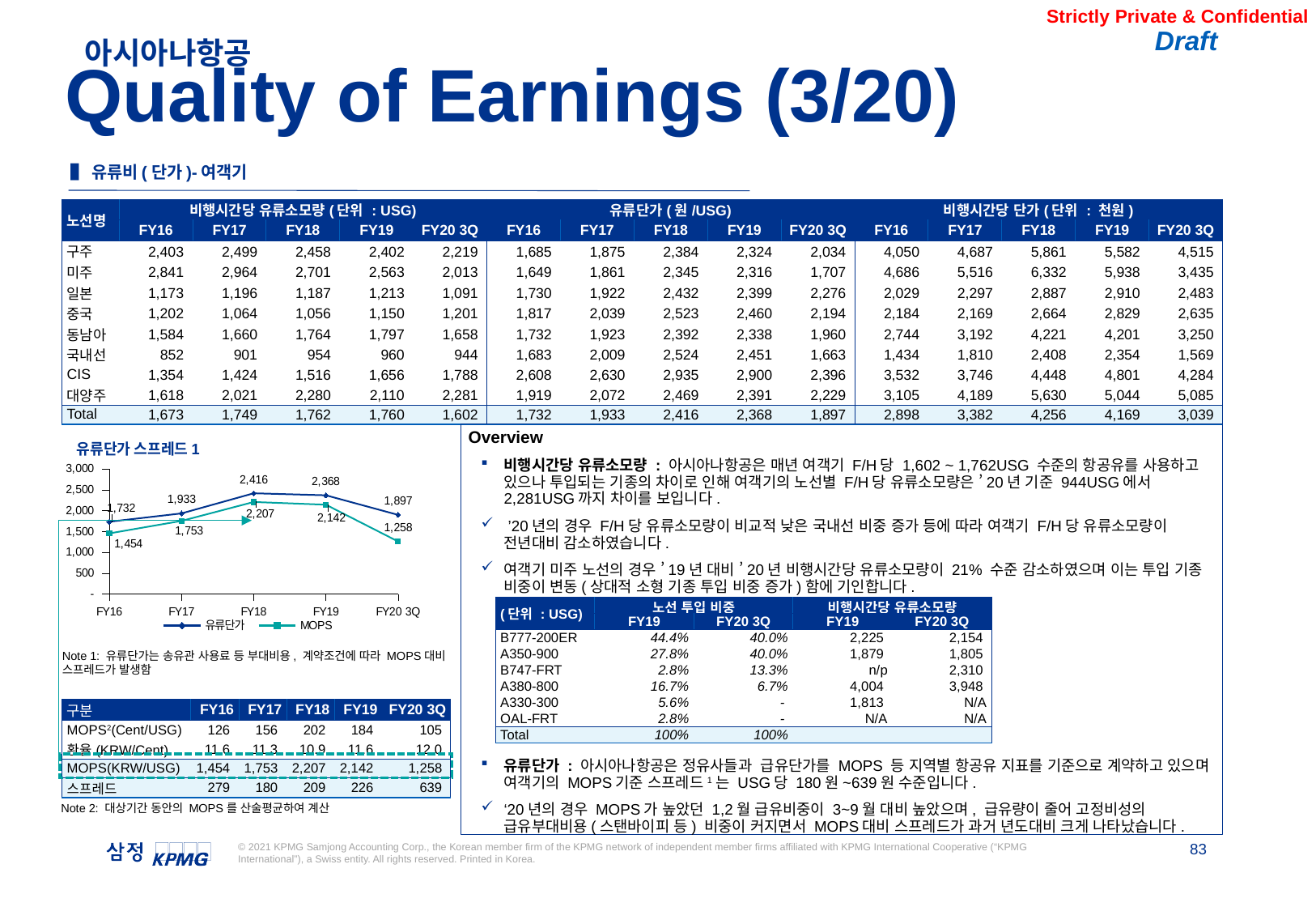

아시아나항공
Quality of Earnings (3/20)
▌유류비(단가)-여객기

| 노선명 | 비행시간당 유류소모량(단위 : USG) |  |  |  |  | 유류단가(원/USG) |  |  |  |  | 비행시간당 단가(단위 : 천원) |  |  |  |  |
| --- | --- | --- | --- | --- | --- | --- | --- | --- | --- | --- | --- | --- | --- | --- | --- |
|  | FY16 | FY17 | FY18 | FY19 | FY20 3Q | FY16 | FY17 | FY18 | FY19 | FY20 3Q | FY16 | FY17 | FY18 | FY19 | FY20 3Q |
| 구주 | 2,403 | 2,499 | 2,458 | 2,402 | 2,219 | 1,685 | 1,875 | 2,384 | 2,324 | 2,034 | 4,050 | 4,687 | 5,861 | 5,582 | 4,515 |
| 미주 | 2,841 | 2,964 | 2,701 | 2,563 | 2,013 | 1,649 | 1,861 | 2,345 | 2,316 | 1,707 | 4,686 | 5,516 | 6,332 | 5,938 | 3,435 |
| 일본 | 1,173 | 1,196 | 1,187 | 1,213 | 1,091 | 1,730 | 1,922 | 2,432 | 2,399 | 2,276 | 2,029 | 2,297 | 2,887 | 2,910 | 2,483 |
| 중국 | 1,202 | 1,064 | 1,056 | 1,150 | 1,201 | 1,817 | 2,039 | 2,523 | 2,460 | 2,194 | 2,184 | 2,169 | 2,664 | 2,829 | 2,635 |
| 동남아 | 1,584 | 1,660 | 1,764 | 1,797 | 1,658 | 1,732 | 1,923 | 2,392 | 2,338 | 1,960 | 2,744 | 3,192 | 4,221 | 4,201 | 3,250 |
| 국내선 | 852 | 901 | 954 | 960 | 944 | 1,683 | 2,009 | 2,524 | 2,451 | 1,663 | 1,434 | 1,810 | 2,408 | 2,354 | 1,569 |
| CIS | 1,354 | 1,424 | 1,516 | 1,656 | 1,788 | 2,608 | 2,630 | 2,935 | 2,900 | 2,396 | 3,532 | 3,746 | 4,448 | 4,801 | 4,284 |
| 대양주 | 1,618 | 2,021 | 2,280 | 2,110 | 2,281 | 1,919 | 2,072 | 2,469 | 2,391 | 2,229 | 3,105 | 4,189 | 5,630 | 5,044 | 5,085 |
| Total | 1,673 | 1,749 | 1,762 | 1,760 | 1,602 | 1,732 | 1,933 | 2,416 | 2,368 | 1,897 | 2,898 | 3,382 | 4,256 | 4,169 | 3,039 |
Overview
비행시간당 유류소모량 : 아시아나항공은 매년 여객기 F/H당 1,602 ~ 1,762USG 수준의 항공유를 사용하고 있으나 투입되는 기종의 차이로 인해 여객기의 노선별 F/H당 유류소모량은 ’20년 기준 944USG에서 2,281USG까지 차이를 보입니다.
 ’20년의 경우 F/H당 유류소모량이 비교적 낮은 국내선 비중 증가 등에 따라 여객기 F/H당 유류소모량이 전년대비 감소하였습니다.
여객기 미주 노선의 경우 ’19년 대비 ’20년 비행시간당 유류소모량이 21% 수준 감소하였으며 이는 투입 기종 비중이 변동(상대적 소형 기종 투입 비중 증가)함에 기인합니다.

유류단가 : 아시아나항공은 정유사들과  급유단가를 MOPS 등 지역별 항공유 지표를 기준으로 계약하고 있으며 여객기의 MOPS기준 스프레드1는 USG당 180원~639원 수준입니다.
‘20년의 경우 MOPS가 높았던 1,2월 급유비중이 3~9월 대비 높았으며, 급유량이 줄어 고정비성의 급유부대비용(스탠바이피 등) 비중이 커지면서 MOPS대비 스프레드가 과거 년도대비 크게 나타났습니다.

### Chart: 유류단가 스프레드1

| Category | 유류단가 | MOPS |
|---|---|---|
| FY16 | 1733.0 | 1453.8961474867726 |
| FY17 | 1933.0 | 1753.3743551587302 |
| FY18 | 2416.0 | 2206.650971395502 |
| FY19 | 2368.0 | 2141.9861063738704 |
| FY20 3Q | 1897.0 | 1258.0984761904763 |
| (단위 : USG) | 노선 투입 비중 |  | 비행시간당 유류소모량 |  |
| --- | --- | --- | --- | --- |
|  | FY19 | FY20 3Q | FY19 | FY20 3Q |
| B777-200ER | 44.4% | 40.0% | 2,225 | 2,154 |
| A350-900 | 27.8% | 40.0% | 1,879 | 1,805 |
| B747-FRT | 2.8% | 13.3% | n/p | 2,310 |
| A380-800 | 16.7% | 6.7% | 4,004 | 3,948 |
| A330-300 | 5.6% | - | 1,813 | N/A |
| OAL-FRT | 2.8% | - | N/A | N/A |
| Total | 100% | 100% |  |  |
Note 1: 유류단가는 송유관 사용료 등 부대비용, 계약조건에 따라 MOPS대비 스프레드가 발생함
| 구분 | FY16 | FY17 | FY18 | FY19 | FY20 3Q |
| --- | --- | --- | --- | --- | --- |
| MOPS2(Cent/USG) | 126 | 156 | 202 | 184 | 105 |
| 환율(KRW/Cent) | 11.6 | 11.3 | 10.9 | 11.6 | 12.0 |
| MOPS(KRW/USG) | 1,454 | 1,753 | 2,207 | 2,142 | 1,258 |
| 스프레드 | 279 | 180 | 209 | 226 | 639 |

Note 2: 대상기간 동안의 MOPS를 산술평균하여 계산